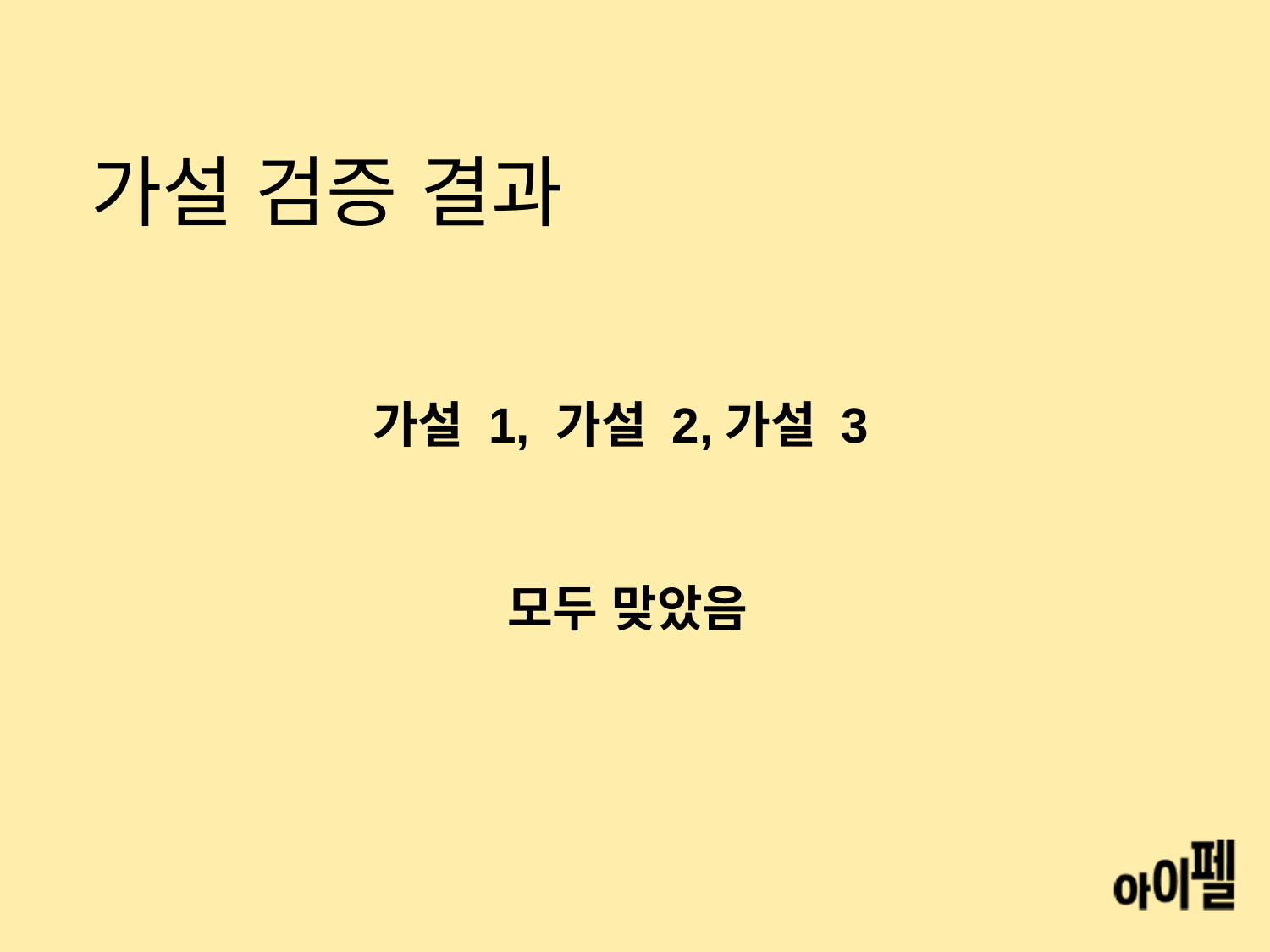

# 가설 검증 결과

가설 1, 가설 2,가설 3

모두 맞았음